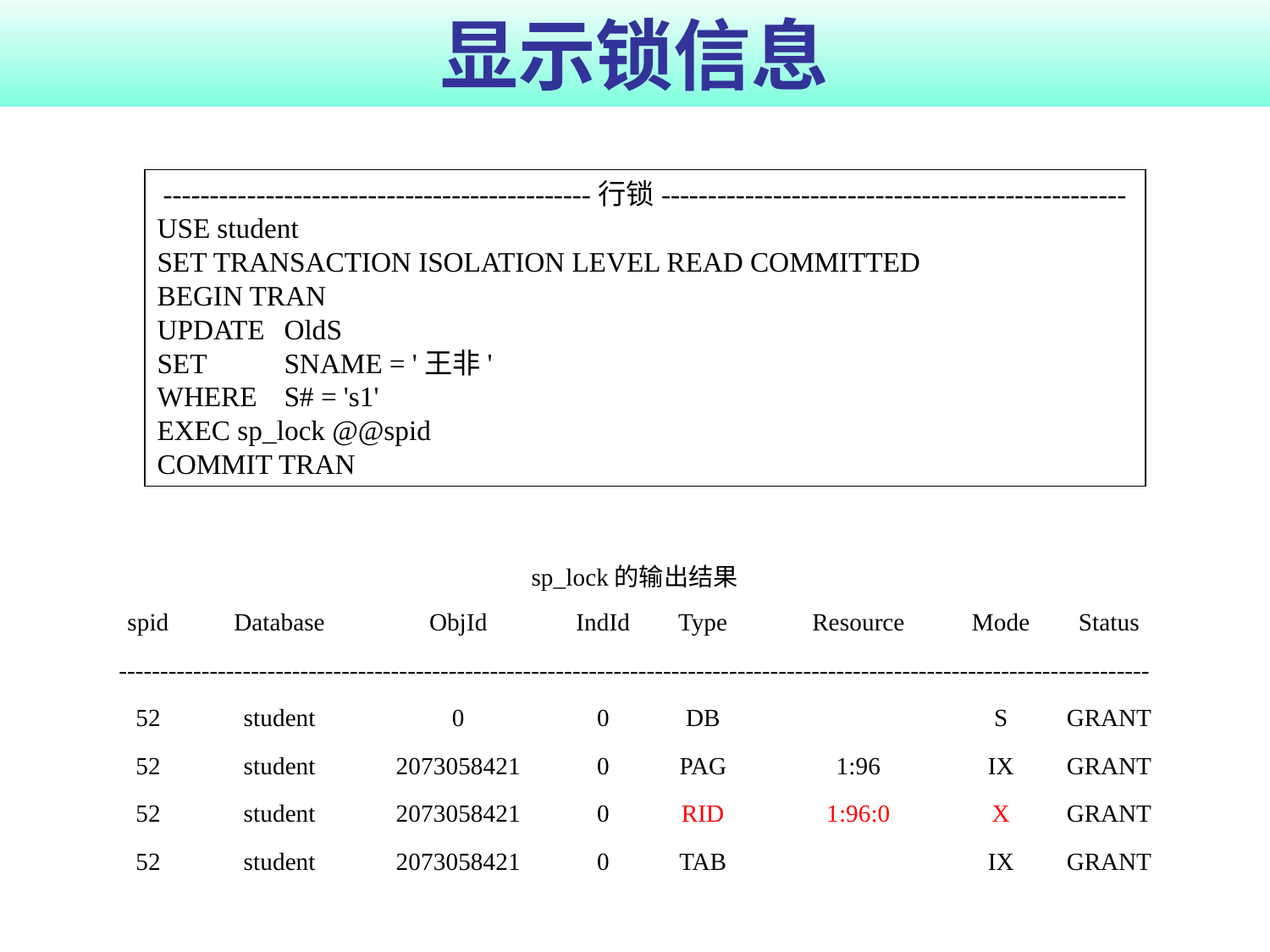

# 显示锁信息

----------------------------------------------行锁--------------------------------------------------
USE student
SET TRANSACTION ISOLATION LEVEL READ COMMITTED
BEGIN TRAN
UPDATE 	OldS
SET 	SNAME = '王非'
WHERE	S# = 's1'
EXEC sp_lock @@spid
COMMIT TRAN
| sp\_lock的输出结果 |  |  |  |  |  |  |  |
| --- | --- | --- | --- | --- | --- | --- | --- |
| spid | Database | ObjId | IndId | Type | Resource | Mode | Status |
| ----------------------------------------------------------------------------------------------------------------------------- |  |  |  |  |  |  |  |
| 52 | student | 0 | 0 | DB |  | S | GRANT |
| 52 | student | 2073058421 | 0 | PAG | 1:96 | IX | GRANT |
| 52 | student | 2073058421 | 0 | RID | 1:96:0 | X | GRANT |
| 52 | student | 2073058421 | 0 | TAB |  | IX | GRANT |